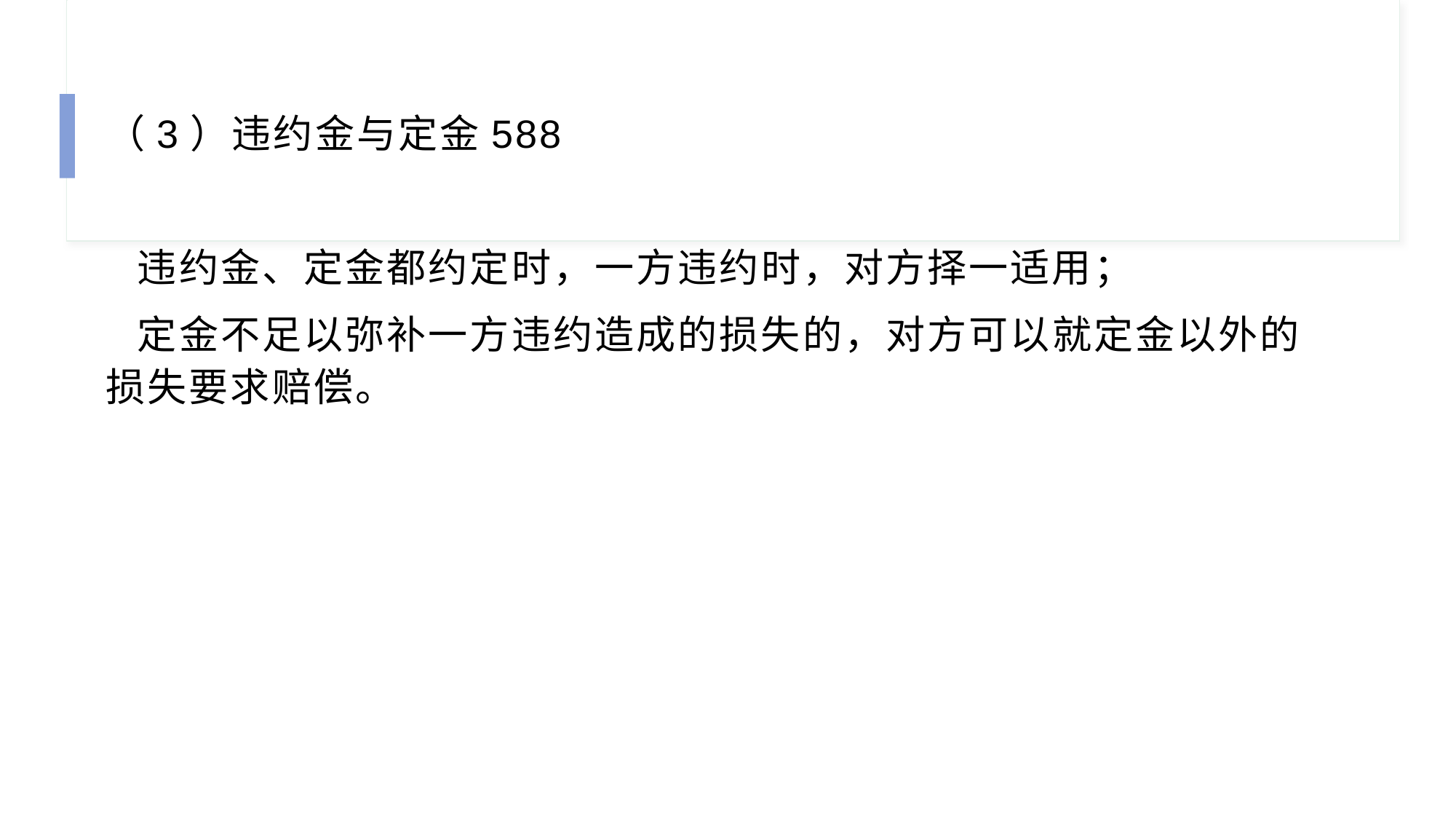

（3）违约金与定金588

  违约金、定金都约定时，一方违约时，对方择一适用；
  定金不足以弥补一方违约造成的损失的，对方可以就定金以外的损失要求赔偿。